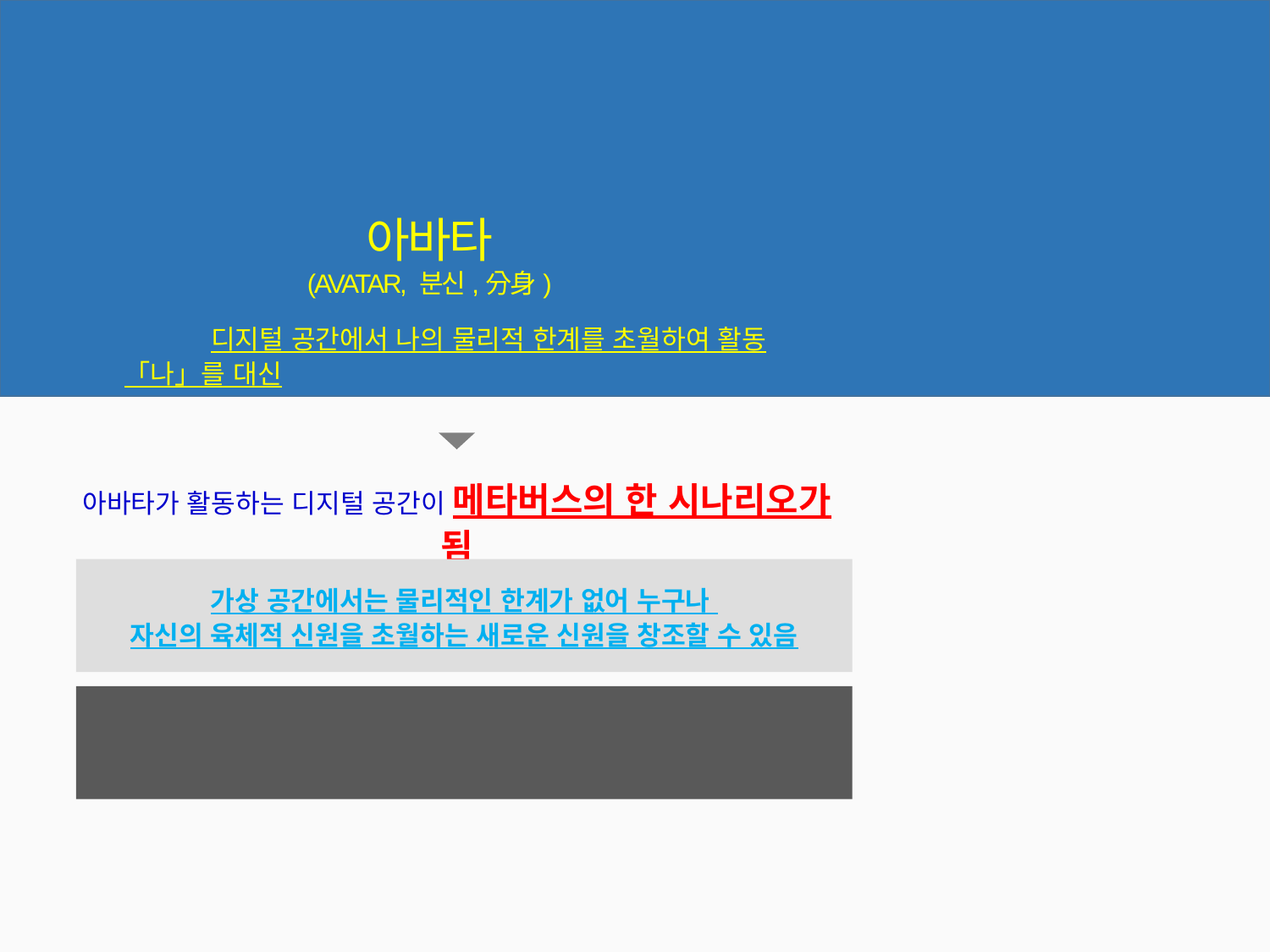

디지털 美(DIGITAL ME: AVATAR)
아바타
(AVATAR, 분신,分身)
디지털 미는 디지털 공간에서 나의 물리적 한계를 초월하여 활동하는 「나」를 대신하는 「아바타(AVATAR, 분신,分身)」임

아바타가 활동하는 디지털 공간이 메타버스의 한 시나리오가 됨
가상 공간에서는 물리적인 한계가 없어 누구나
자신의 육체적 신원을 초월하는 새로운 신원을 창조할 수 있음
즉, 가상 세계에서 사람은 동물이 될 수도,
현실에서 남자이지만 여자가 될 수도 있음